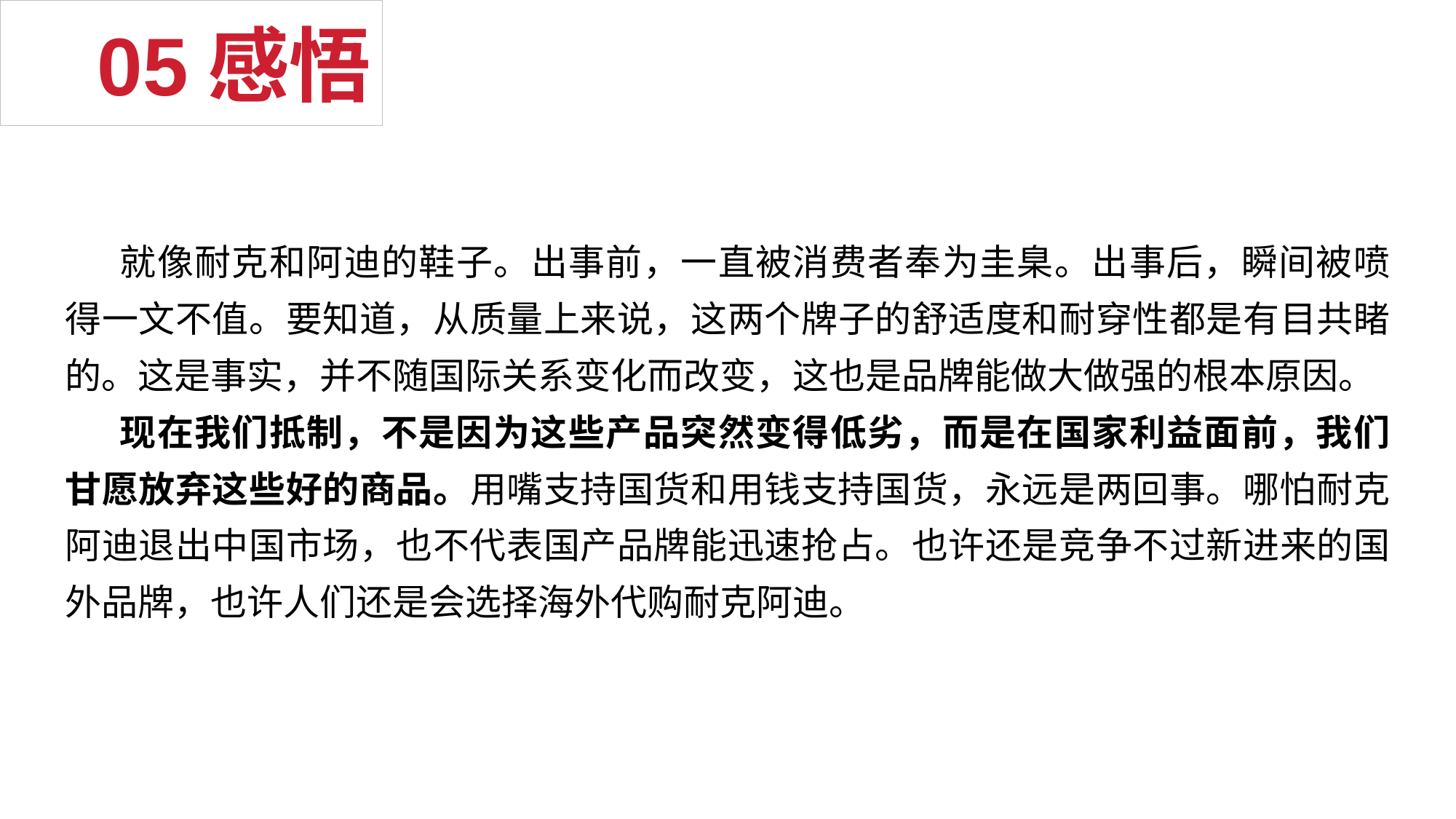

05感悟
就像耐克和阿迪的鞋子。出事前，一直被消费者奉为圭臬。出事后，瞬间被喷得一文不值。要知道，从质量上来说，这两个牌子的舒适度和耐穿性都是有目共睹的。这是事实，并不随国际关系变化而改变，这也是品牌能做大做强的根本原因。
现在我们抵制，不是因为这些产品突然变得低劣，而是在国家利益面前，我们甘愿放弃这些好的商品。用嘴支持国货和用钱支持国货，永远是两回事。哪怕耐克阿迪退出中国市场，也不代表国产品牌能迅速抢占。也许还是竞争不过新进来的国外品牌，也许人们还是会选择海外代购耐克阿迪。